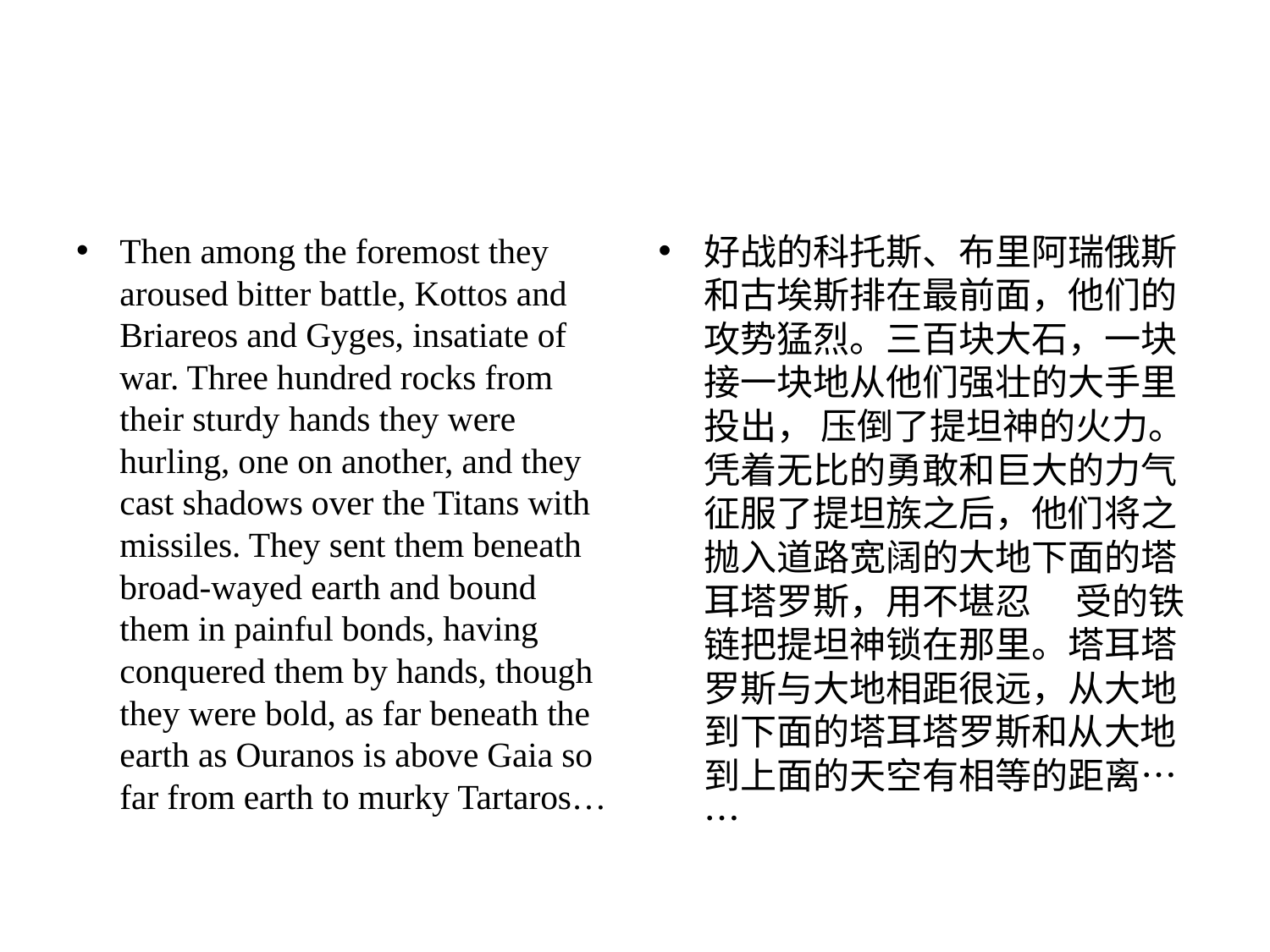

#
Then among the foremost they aroused bitter battle, Kottos and Briareos and Gyges, insatiate of war. Three hundred rocks from their sturdy hands they were hurling, one on another, and they cast shadows over the Titans with missiles. They sent them beneath broad-wayed earth and bound them in painful bonds, having conquered them by hands, though they were bold, as far beneath the earth as Ouranos is above Gaia so far from earth to murky Tartaros…
好战的科托斯、布⾥阿瑞俄斯和古埃斯排在最前⾯，他们的攻势猛烈。三百块⼤⽯，⼀块接⼀块地从他们强壮的⼤⼿⾥投出， 压倒了提坦神的⽕⼒。凭着⽆⽐的勇敢和巨⼤的⼒⽓征服了提坦族之后，他们将之抛⼊道路宽阔的⼤地下⾯的塔⽿塔罗斯，⽤不堪忍 　受的铁链把提坦神锁在那⾥。塔⽿塔罗斯与⼤地相距很远，从⼤地到下⾯的塔⽿塔罗斯和从⼤地到上⾯的天空有相等的距离……